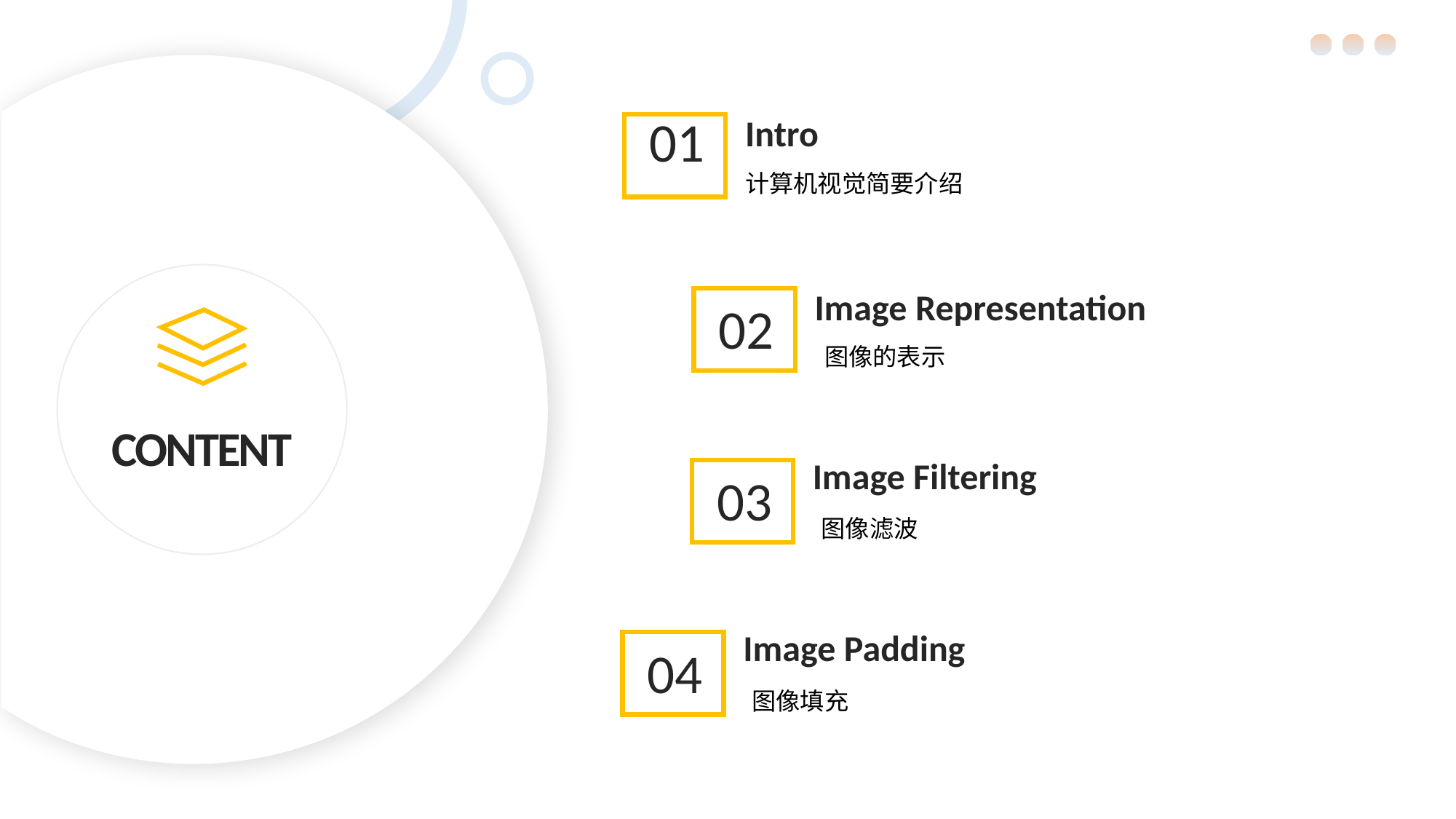

Intro

01
计算机视觉简要介绍

Image Representation

02
图像的表示

CONTENT
Image Filtering

03
图像滤波
Image Padding

04
图像填充